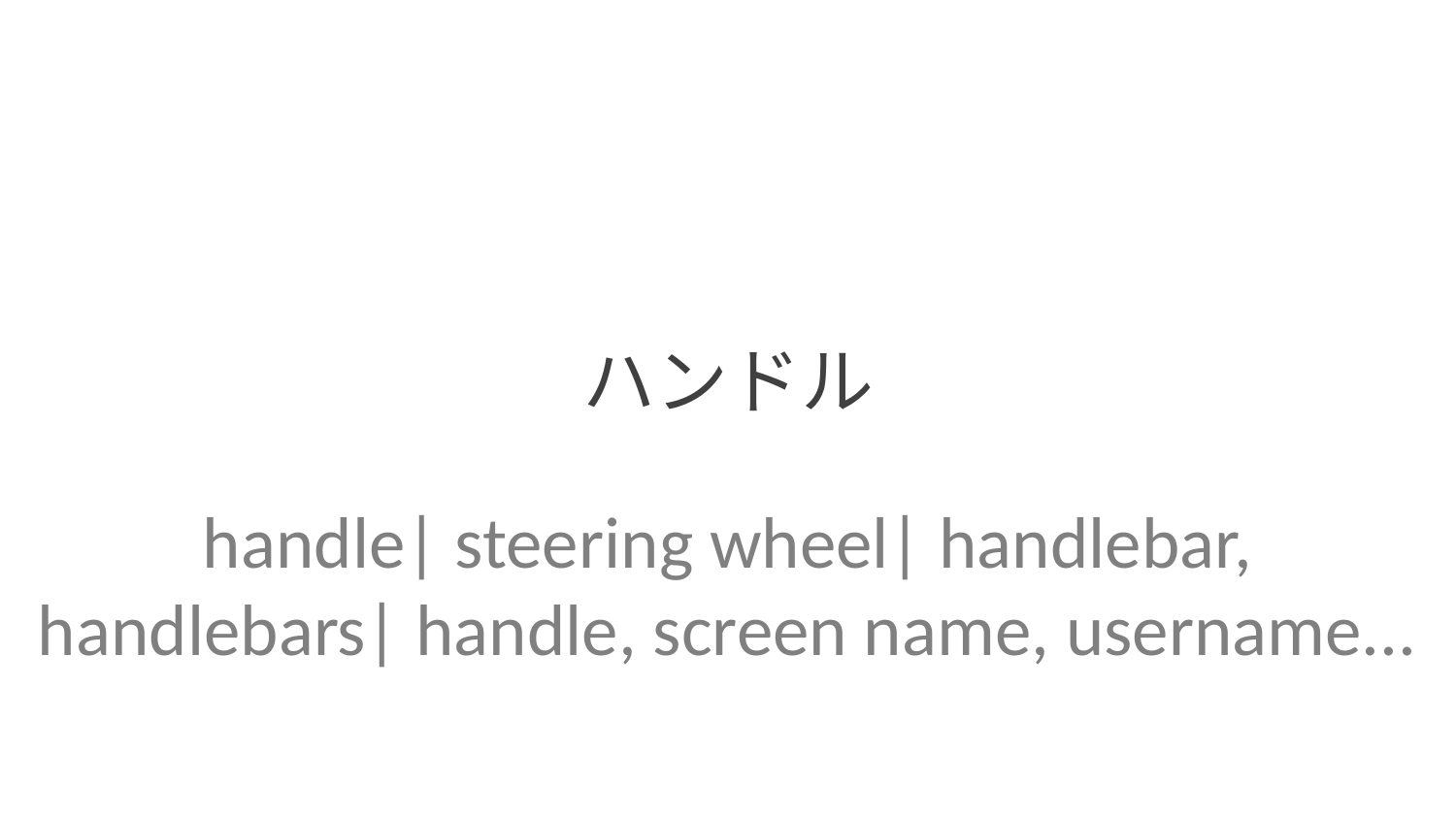

ハンドル
handle| steering wheel| handlebar, handlebars| handle, screen name, username...